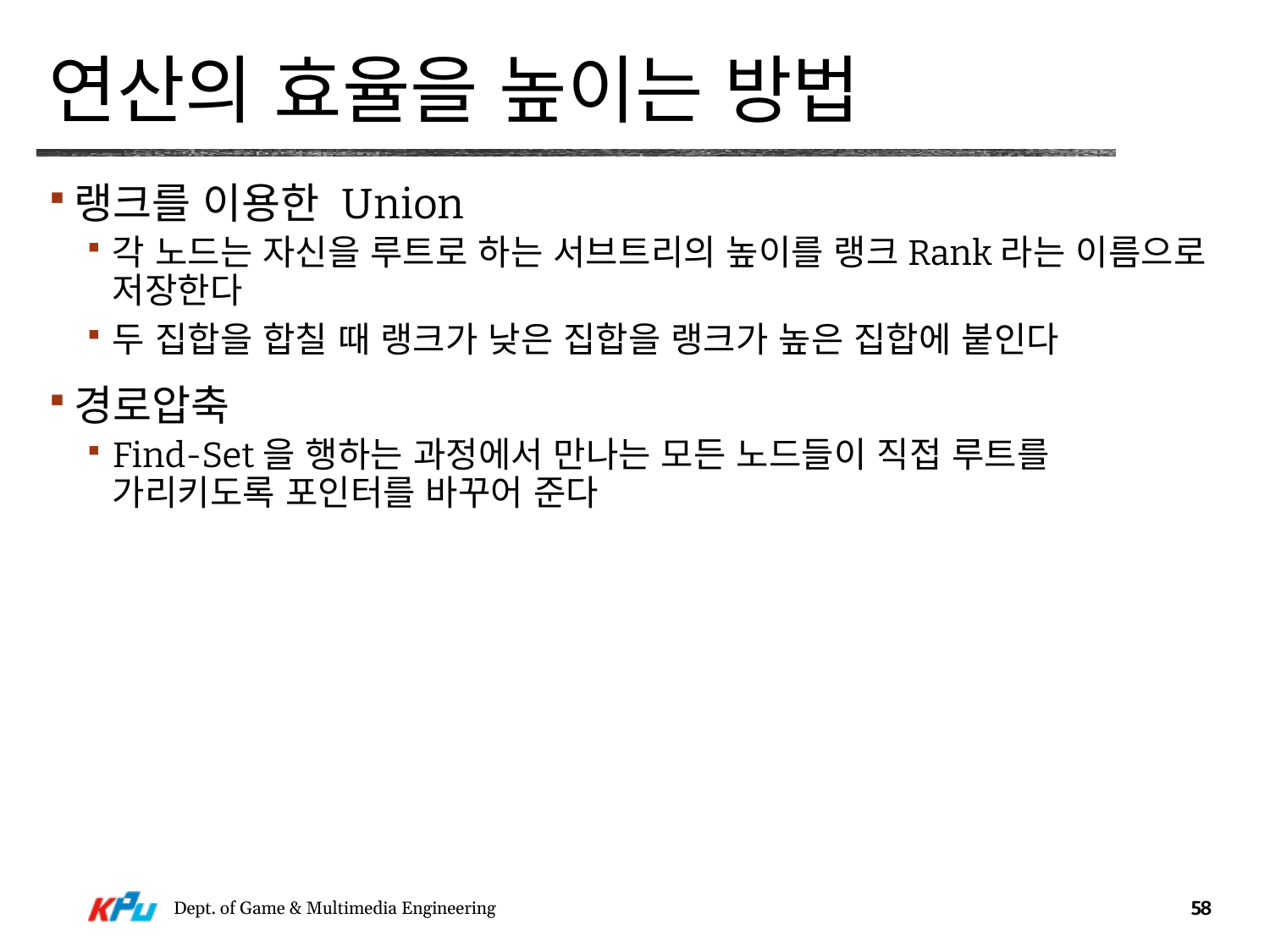

# 연산의 효율을 높이는 방법
랭크를 이용한 Union
각 노드는 자신을 루트로 하는 서브트리의 높이를 랭크Rank라는 이름으로 저장한다
두 집합을 합칠 때 랭크가 낮은 집합을 랭크가 높은 집합에 붙인다
경로압축
Find-Set을 행하는 과정에서 만나는 모든 노드들이 직접 루트를 가리키도록 포인터를 바꾸어 준다

Dept. of Game & Multimedia Engineering
58